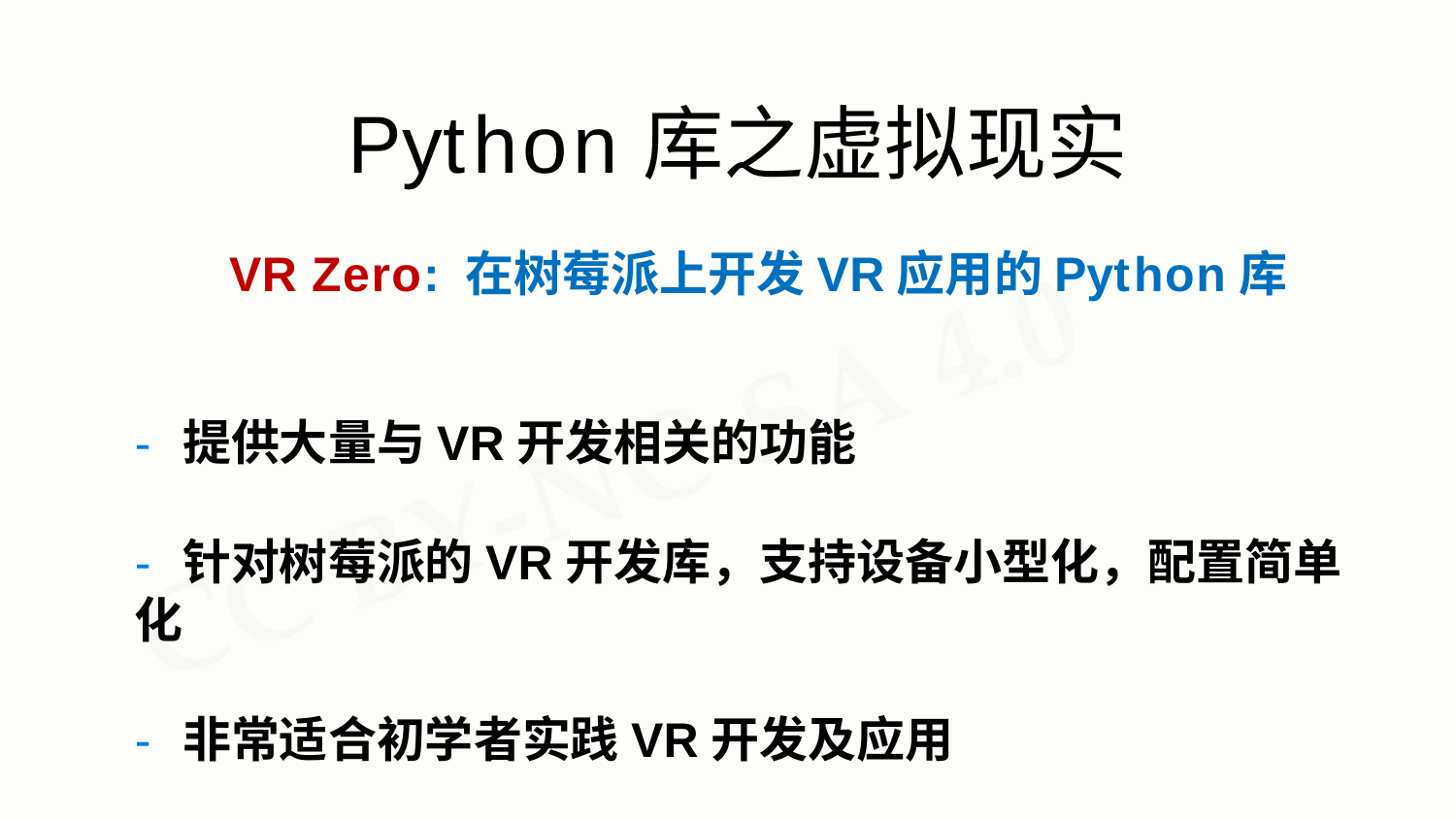

# Python库之虚拟现实
VR Zero: 在树莓派上开发VR应用的Python库

- 提供大量与VR开发相关的功能

- 针对树莓派的VR开发库，支持设备小型化，配置简单化

- 非常适合初学者实践VR开发及应用